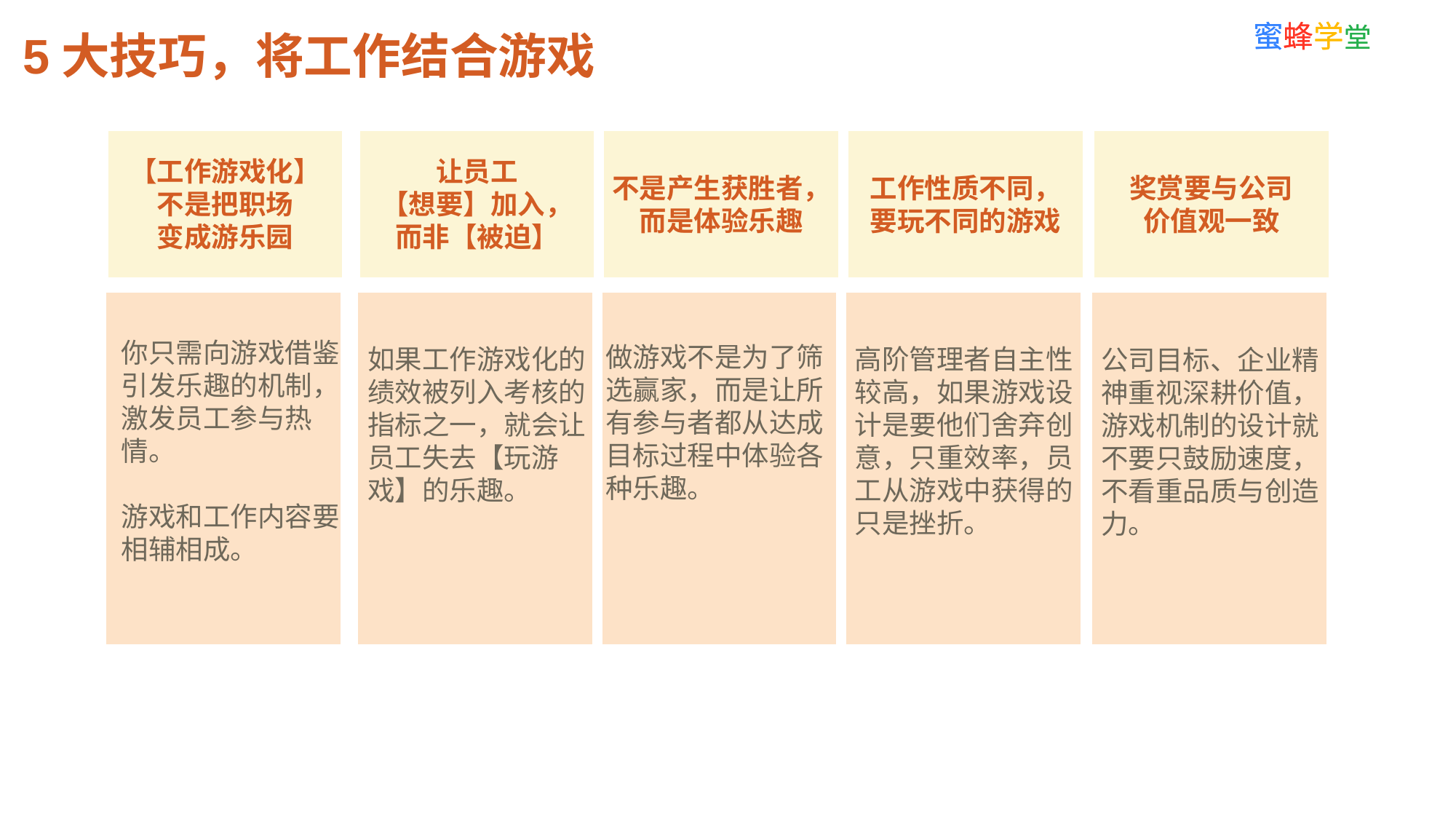

蜜蜂学堂

5大技巧，将工作结合游戏

【工作游戏化】
不是把职场
变成游乐园
让员工
【想要】加入，
而非【被迫】
不是产生获胜者，
而是体验乐趣
工作性质不同，
要玩不同的游戏
奖赏要与公司
价值观一致

你只需向游戏借鉴引发乐趣的机制，激发员工参与热情。

游戏和工作内容要相辅相成。
做游戏不是为了筛选赢家，而是让所有参与者都从达成目标过程中体验各种乐趣。
如果工作游戏化的绩效被列入考核的指标之一，就会让员工失去【玩游戏】的乐趣。
高阶管理者自主性较高，如果游戏设计是要他们舍弃创意，只重效率，员工从游戏中获得的只是挫折。
公司目标、企业精神重视深耕价值，游戏机制的设计就不要只鼓励速度，不看重品质与创造力。